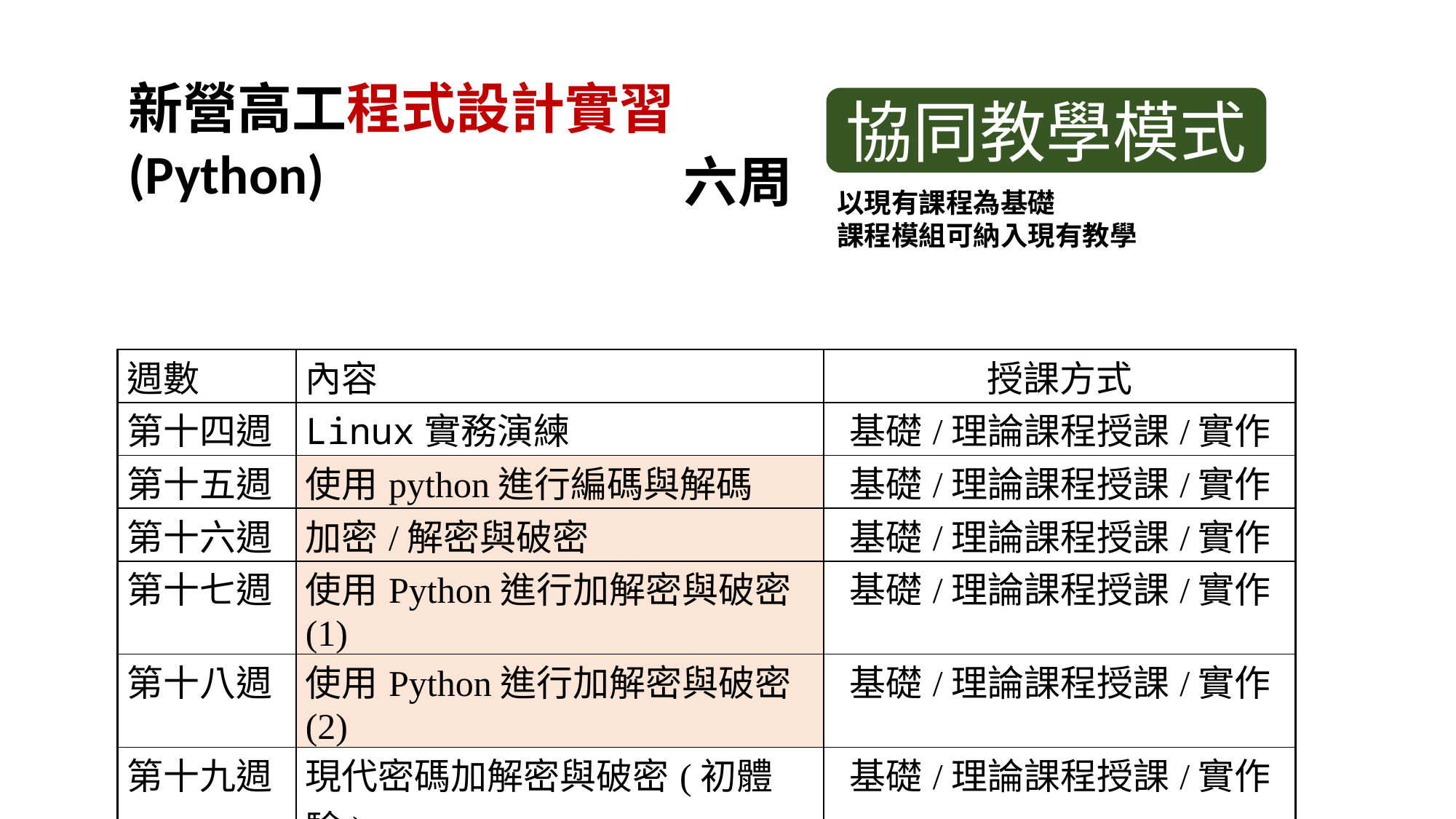

新營高工程式設計實習(Python)
協同教學模式
六周
以現有課程為基礎
課程模組可納入現有教學
| 週數 | 內容 | 授課方式 |
| --- | --- | --- |
| 第十四週 | Linux實務演練 | 基礎/理論課程授課/實作 |
| 第十五週 | 使用python進行編碼與解碼 | 基礎/理論課程授課/實作 |
| 第十六週 | 加密/解密與破密 | 基礎/理論課程授課/實作 |
| 第十七週 | 使用Python進行加解密與破密(1) | 基礎/理論課程授課/實作 |
| 第十八週 | 使用Python進行加解密與破密(2) | 基礎/理論課程授課/實作 |
| 第十九週 | 現代密碼加解密與破密(初體驗) | 基礎/理論課程授課/實作 |
| 第二十週 | 期末考 | 實作/學習評量 |